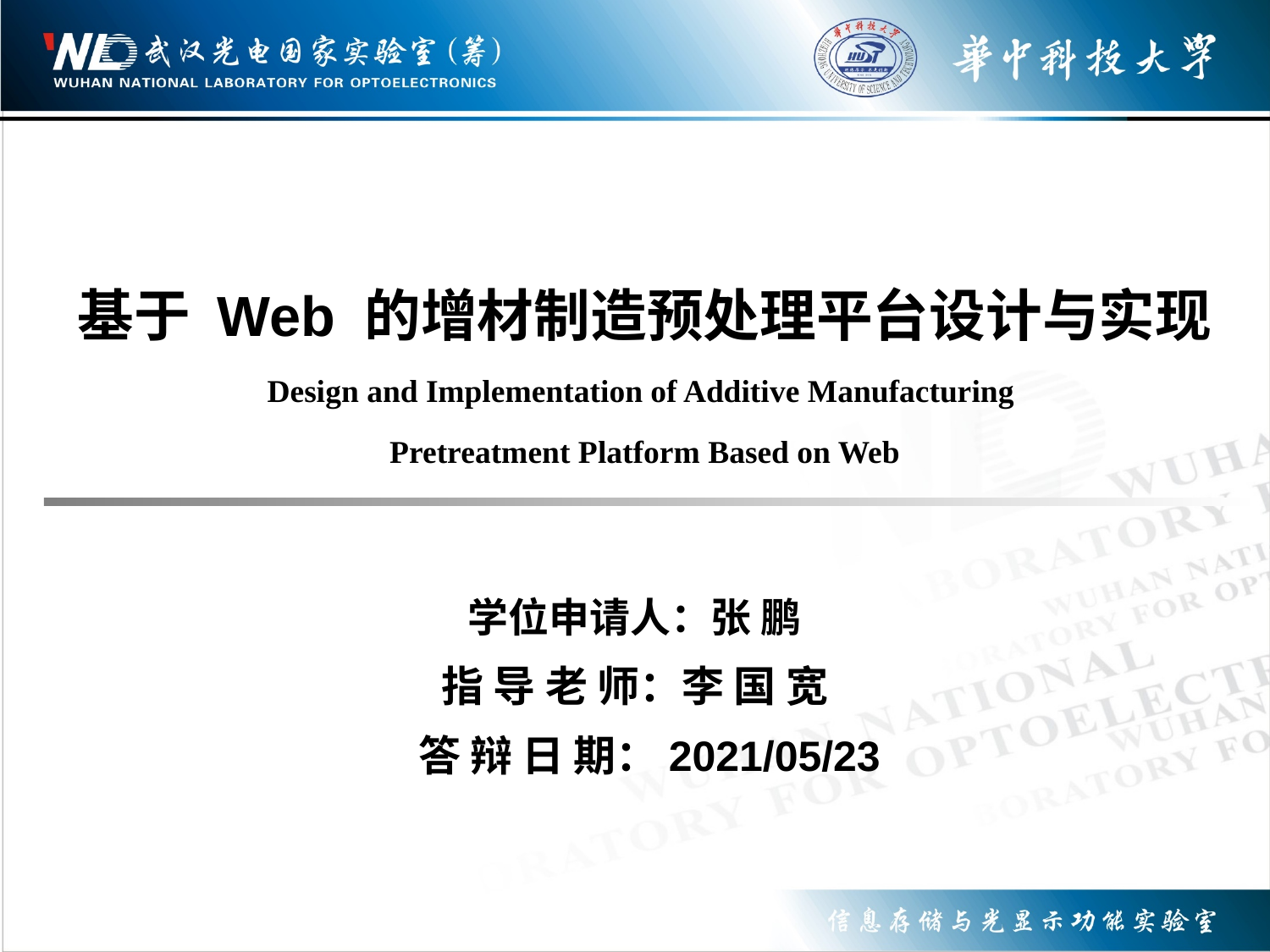

# 基于 Web 的增材制造预处理平台设计与实现 Design and Implementation of Additive Manufacturing Pretreatment Platform Based on Web
学位申请人：张 鹏
指 导 老 师：李 国 宽
  答 辩 日 期：2021/05/23